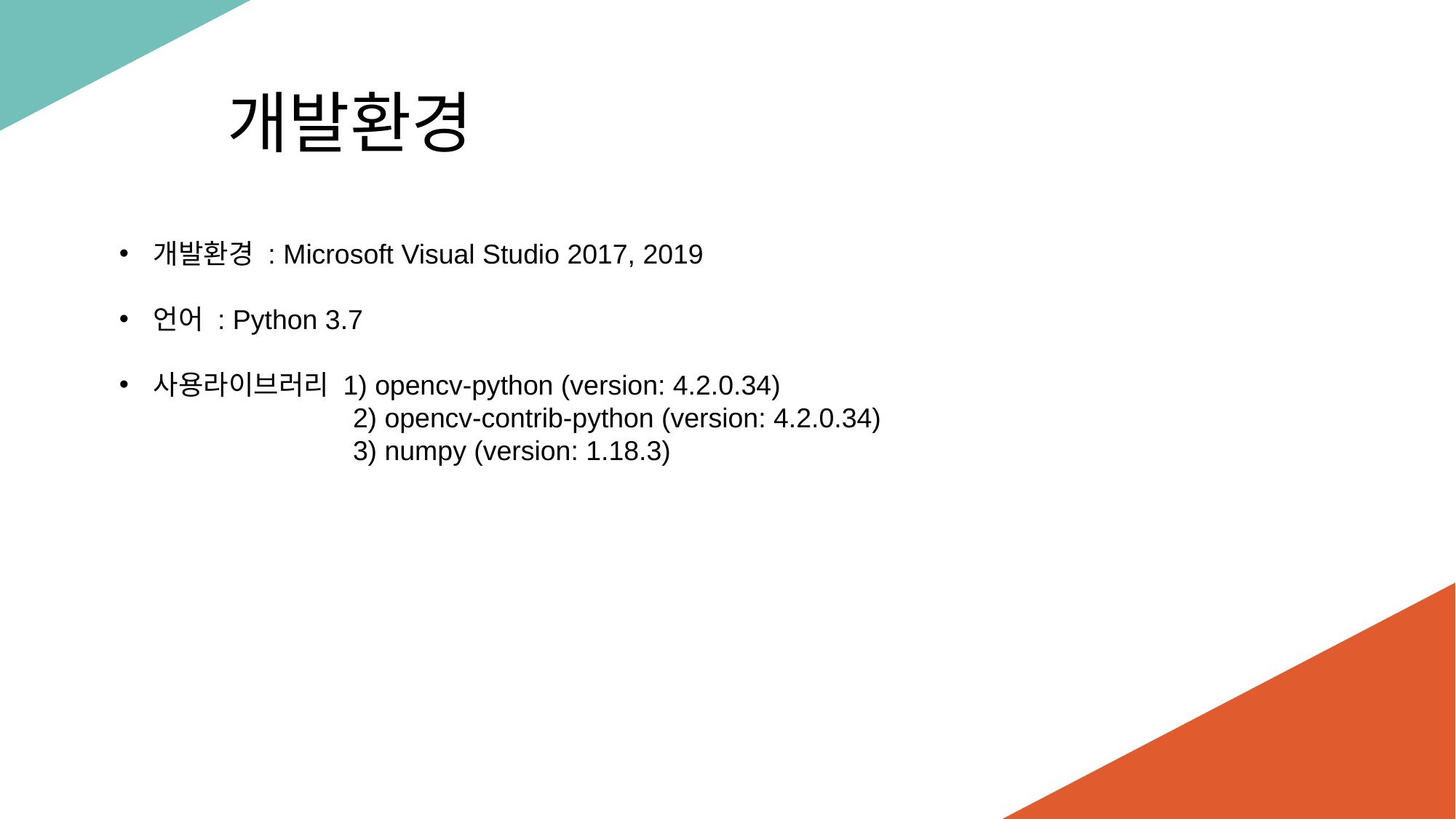

개발환경
개발환경 : Microsoft Visual Studio 2017, 2019

언어 : Python 3.7

사용라이브러리 1) opencv-python (version: 4.2.0.34)
  2) opencv-contrib-python (version: 4.2.0.34)
  3) numpy (version: 1.18.3)